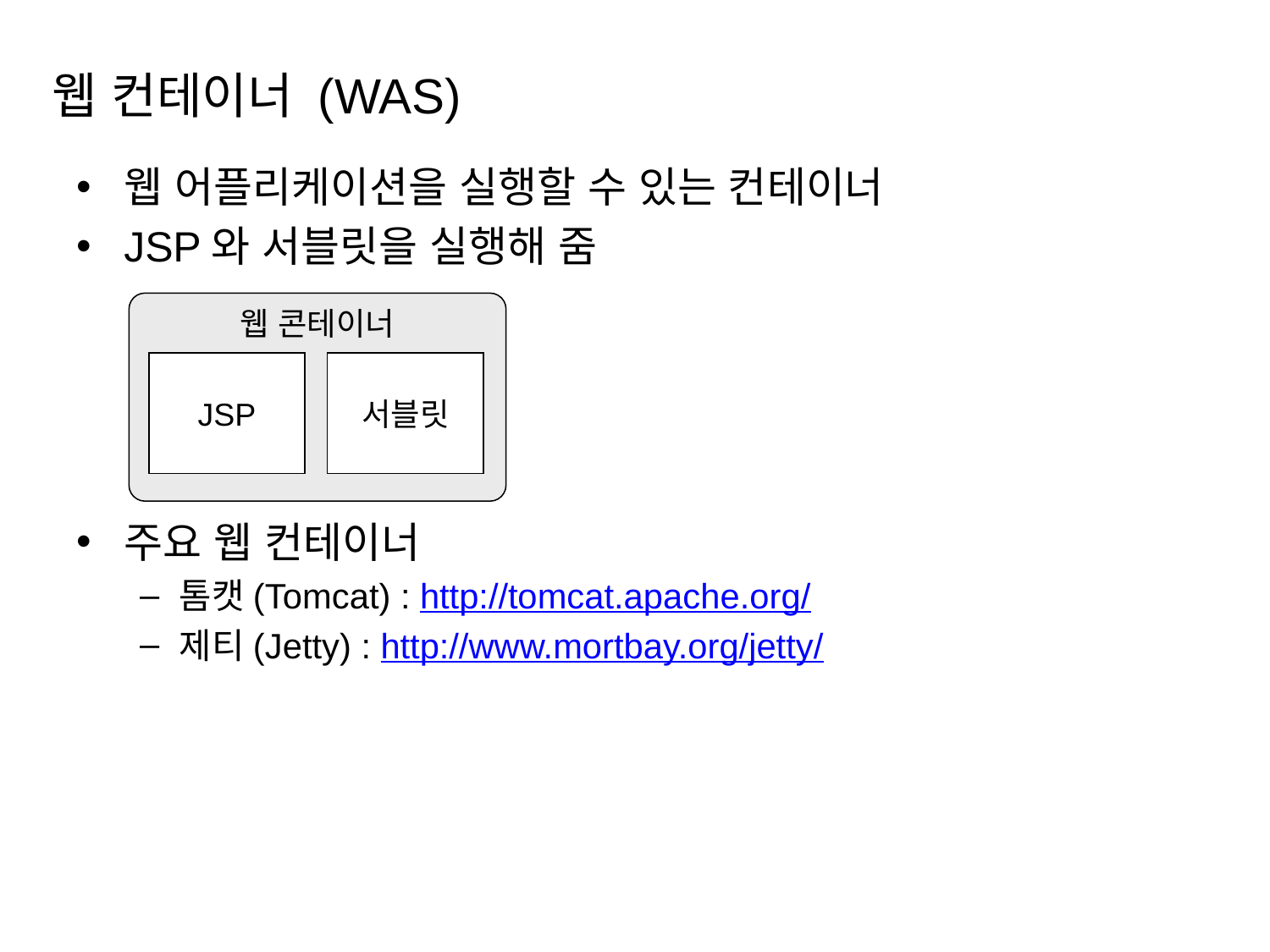

# 웹 컨테이너 (WAS)
웹 어플리케이션을 실행할 수 있는 컨테이너
JSP와 서블릿을 실행해 줌

주요 웹 컨테이너
톰캣(Tomcat) : http://tomcat.apache.org/
제티(Jetty) : http://www.mortbay.org/jetty/
웹 콘테이너
JSP
서블릿